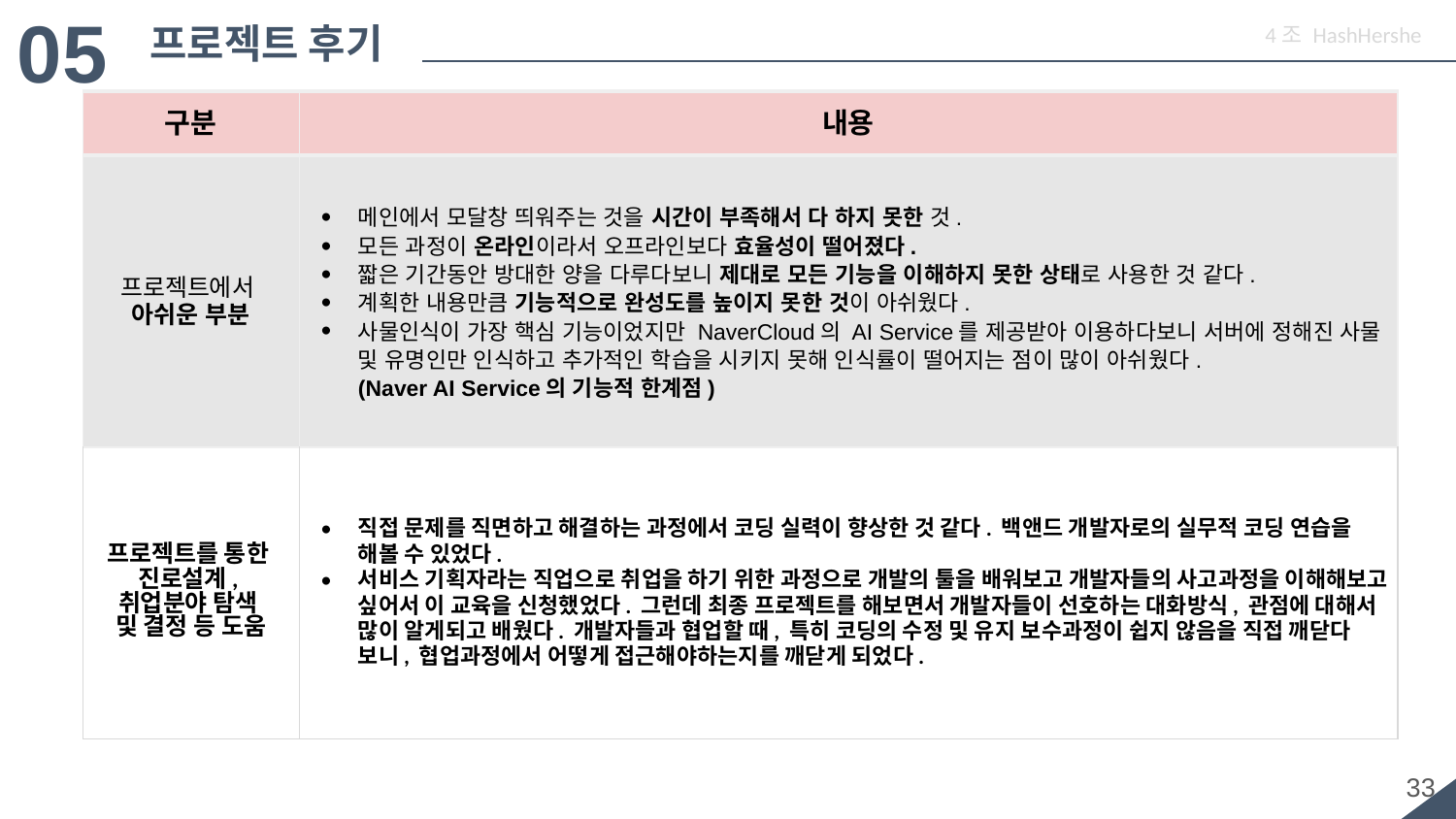

05
4조 HashHershe
프로젝트 후기
| 구분 | 내용 |
| --- | --- |
| 프로젝트에서 아쉬운 부분 | 메인에서 모달창 띄워주는 것을 시간이 부족해서 다 하지 못한 것. 모든 과정이 온라인이라서 오프라인보다 효율성이 떨어졌다. 짧은 기간동안 방대한 양을 다루다보니 제대로 모든 기능을 이해하지 못한 상태로 사용한 것 같다. 계획한 내용만큼 기능적으로 완성도를 높이지 못한 것이 아쉬웠다. 사물인식이 가장 핵심 기능이었지만 NaverCloud의 AI Service를 제공받아 이용하다보니 서버에 정해진 사물 및 유명인만 인식하고 추가적인 학습을 시키지 못해 인식률이 떨어지는 점이 많이 아쉬웠다. (Naver AI Service의 기능적 한계점) |
| 프로젝트를 통한 진로설계, 취업분야 탐색 및 결정 등 도움 | 직접 문제를 직면하고 해결하는 과정에서 코딩 실력이 향상한 것 같다. 백앤드 개발자로의 실무적 코딩 연습을 해볼 수 있었다. 서비스 기획자라는 직업으로 취업을 하기 위한 과정으로 개발의 툴을 배워보고 개발자들의 사고과정을 이해해보고 싶어서 이 교육을 신청했었다. 그런데 최종 프로젝트를 해보면서 개발자들이 선호하는 대화방식, 관점에 대해서 많이 알게되고 배웠다. 개발자들과 협업할 때, 특히 코딩의 수정 및 유지 보수과정이 쉽지 않음을 직접 깨닫다 보니, 협업과정에서 어떻게 접근해야하는지를 깨닫게 되었다. |
33